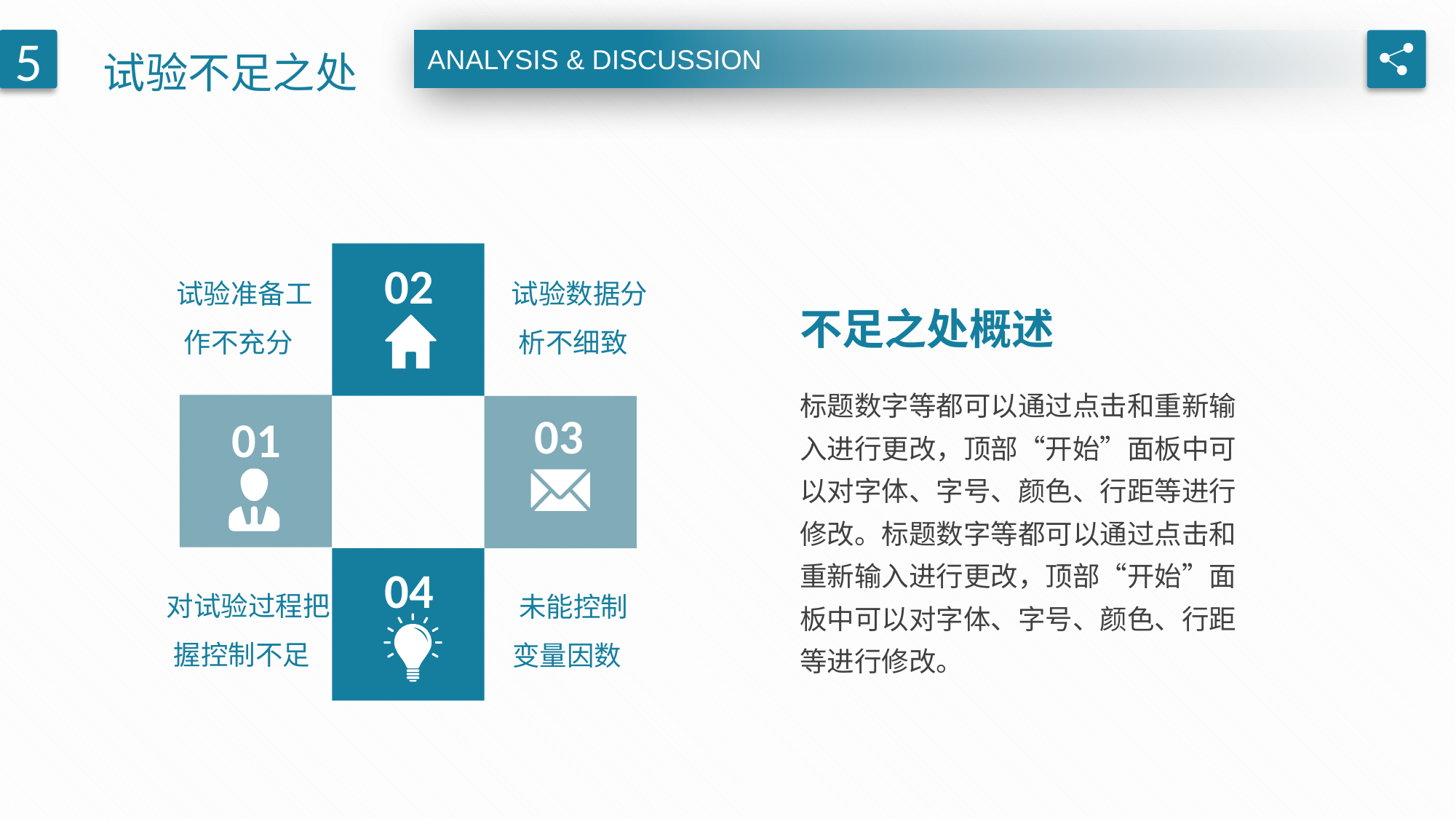

试验不足之处
5

ANALYSIS & DISCUSSION

02
 试验准备工
作不充分
 试验数据分
析不细致
不足之处概述

标题数字等都可以通过点击和重新输入进行更改，顶部“开始”面板中可以对字体、字号、颜色、行距等进行修改。标题数字等都可以通过点击和重新输入进行更改，顶部“开始”面板中可以对字体、字号、颜色、行距等进行修改。

03
01

04
 对试验过程把
握控制不足
 未能控制
变量因数